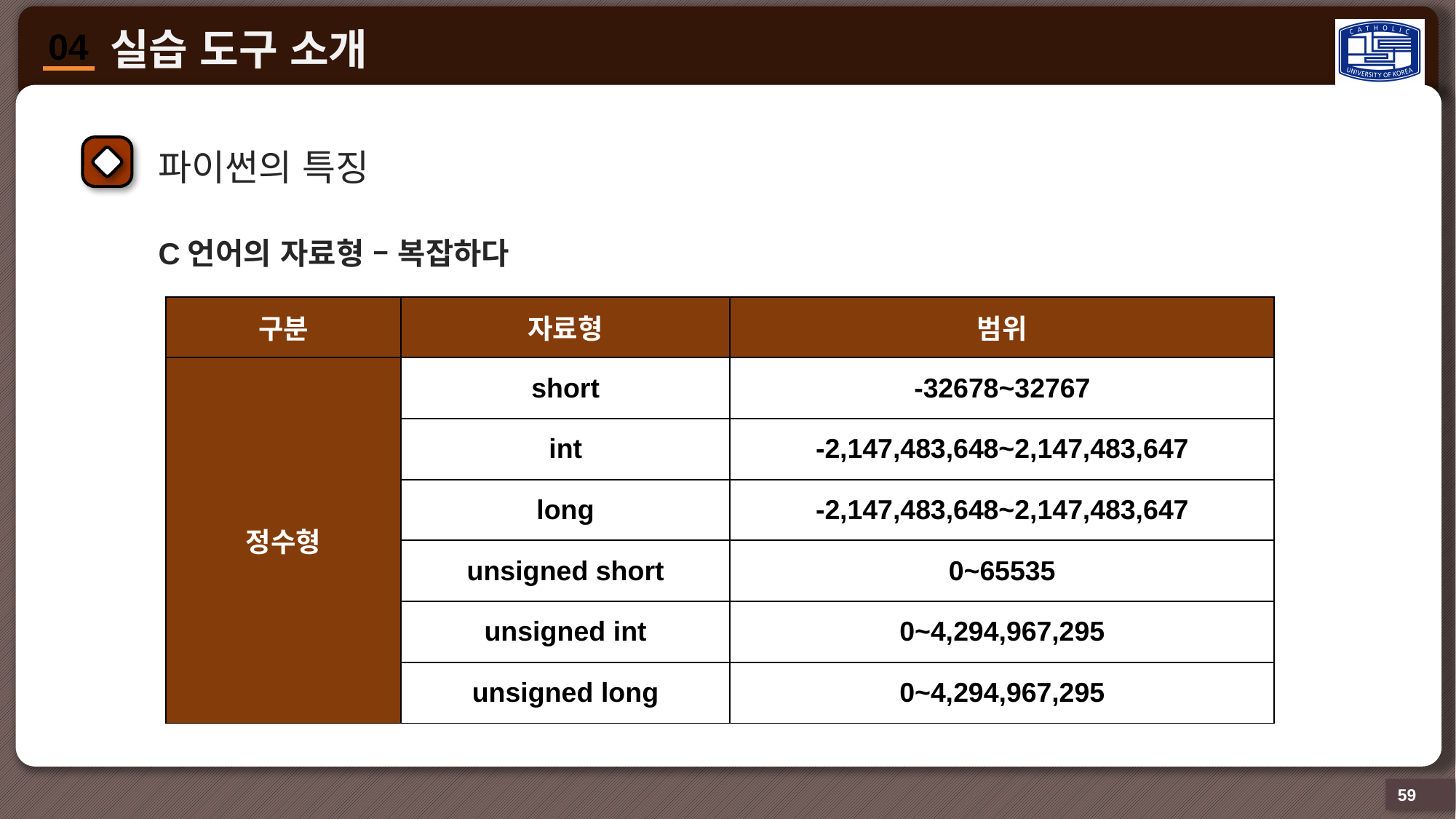

파이썬의 특징

C언어의 자료형 – 복잡하다
| 구분 | 자료형 | 범위 |
| --- | --- | --- |
| 정수형 | short | -32678~32767 |
|  | int | -2,147,483,648~2,147,483,647 |
|  | long | -2,147,483,648~2,147,483,647 |
|  | unsigned short | 0~65535 |
|  | unsigned int | 0~4,294,967,295 |
|  | unsigned long | 0~4,294,967,295 |
59